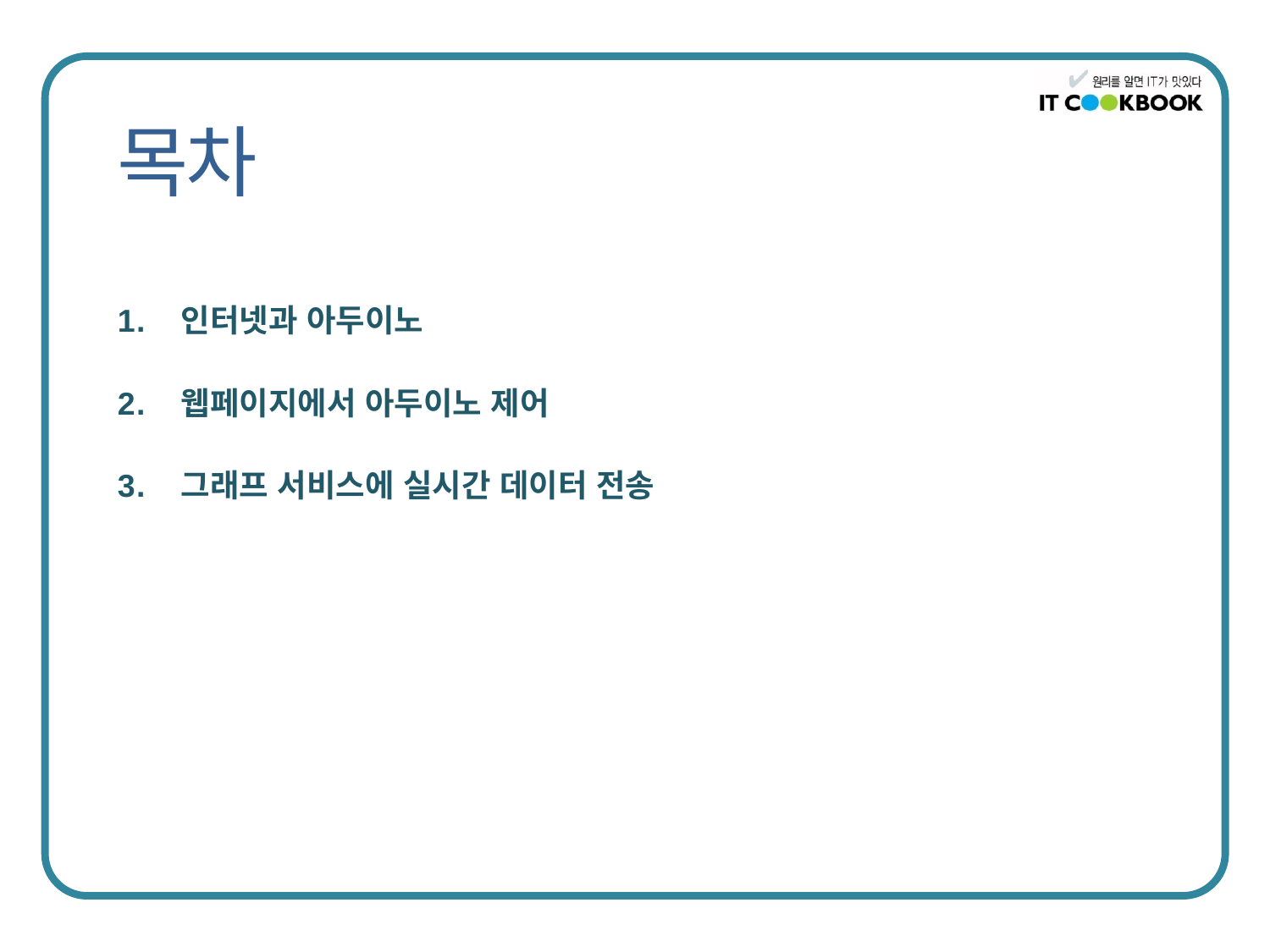

인터넷과 아두이노
웹페이지에서 아두이노 제어
그래프 서비스에 실시간 데이터 전송